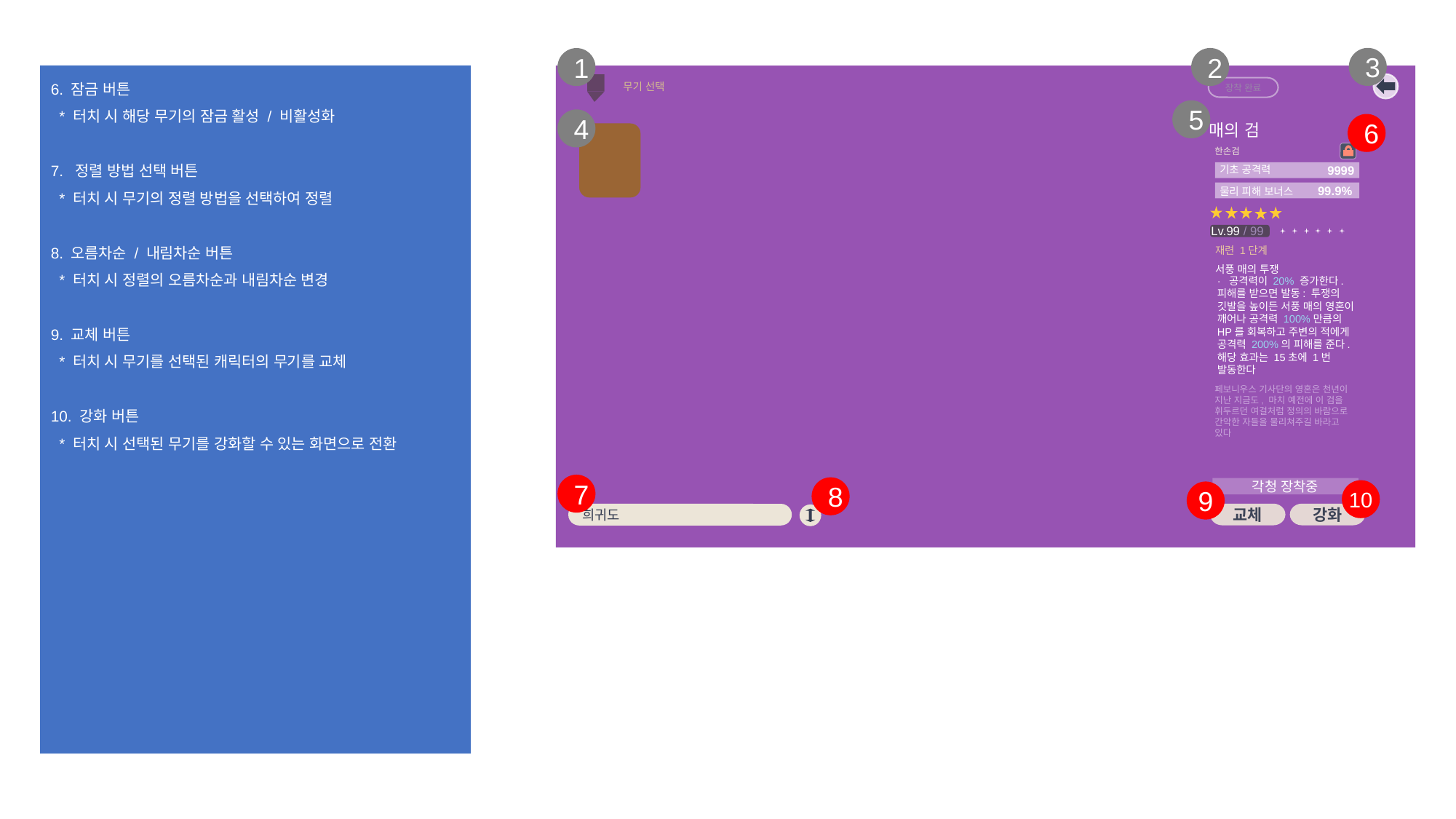

3
2
1
6. 잠금 버튼
  * 터치 시 해당 무기의 잠금 활성 / 비활성화

7.  정렬 방법 선택 버튼
  * 터치 시 무기의 정렬 방법을 선택하여 정렬

8. 오름차순 / 내림차순 버튼
  * 터치 시 정렬의 오름차순과 내림차순 변경

9. 교체 버튼
  * 터치 시 무기를 선택된 캐릭터의 무기를 교체

10. 강화 버튼
  * 터치 시 선택된 무기를 강화할 수 있는 화면으로 전환

무기 선택
장착 완료

5
4
6
매의 검

한손검

9999
기초 공격력

99.9%
물리 피해 보너스

Lv.99 / 99

재련 1단계
서풍 매의 투쟁
·  공격력이 20% 증가한다.
피해를 받으면 발동: 투쟁의
깃발을 높이든 서풍 매의 영혼이 깨어나 공격력 100%만큼의
HP를 회복하고 주변의 적에게
공격력 200%의 피해를 준다.
해당 효과는 15초에 1번
발동한다
페보니우스 기사단의 영혼은 천년이 지난 지금도, 마치 예전에 이 검을
휘두르던 여걸처럼 정의의 바람으로
간악한 자들을 물리쳐주길 바라고 있다
7
8
각청 장착중
10
9
교체
강화
희귀도